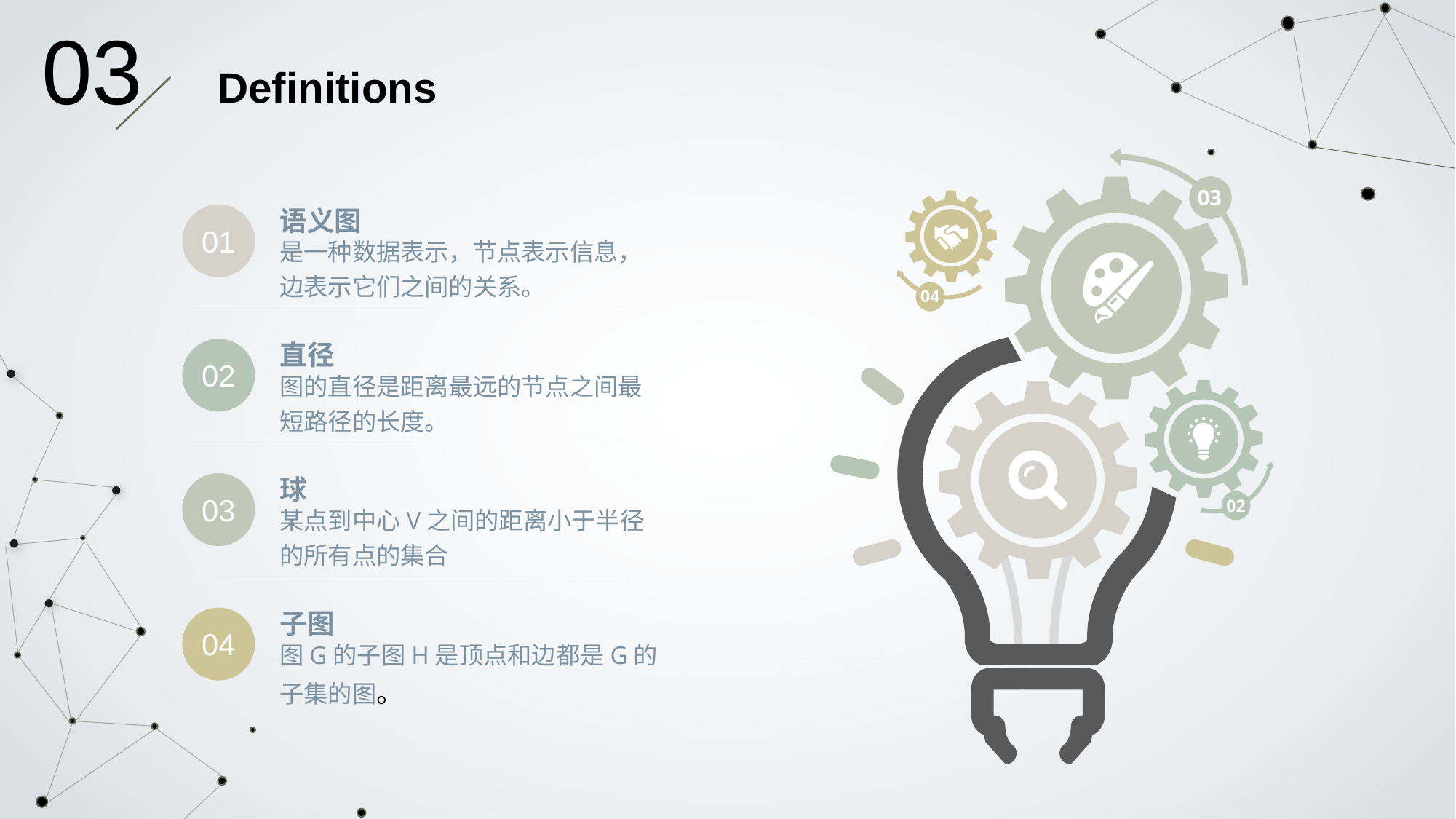

03

Definitions

03

04

02

语义图

01
是一种数据表示，节点表示信息，边表示它们之间的关系。
直径

02
图的直径是距离最远的节点之间最短路径的长度。

球

03

某点到中心V之间的距离小于半径的所有点的集合

子图

04

图G的子图H是顶点和边都是G的子集的图。